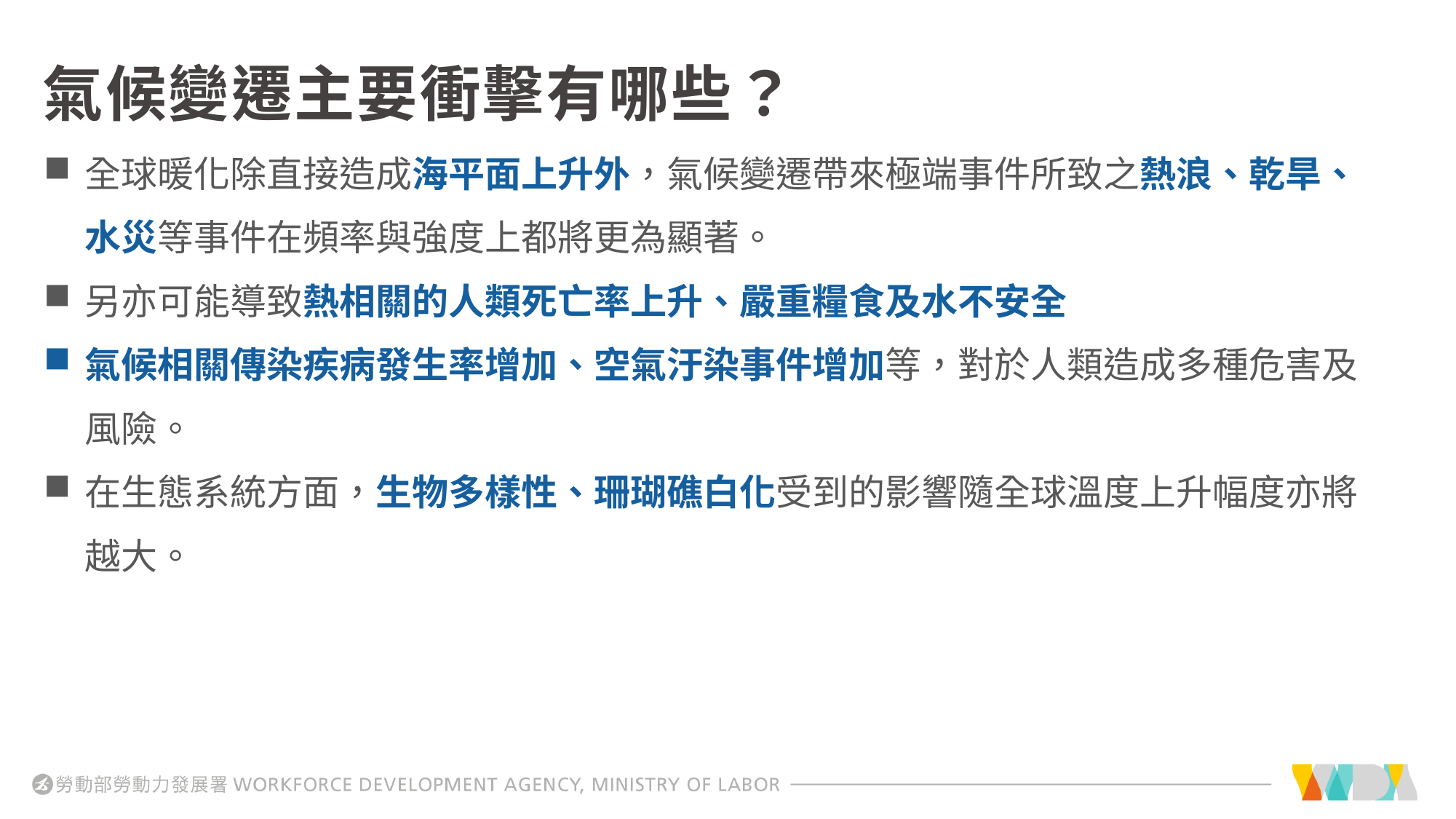

氣候變遷主要衝擊有哪些？
全球暖化除直接造成海平面上升外，氣候變遷帶來極端事件所致之熱浪、乾旱、水災等事件在頻率與強度上都將更為顯著。
另亦可能導致熱相關的人類死亡率上升、嚴重糧食及水不安全
氣候相關傳染疾病發生率增加、空氣汙染事件增加等，對於人類造成多種危害及風險。
在生態系統方面，生物多樣性、珊瑚礁白化受到的影響隨全球溫度上升幅度亦將越大。